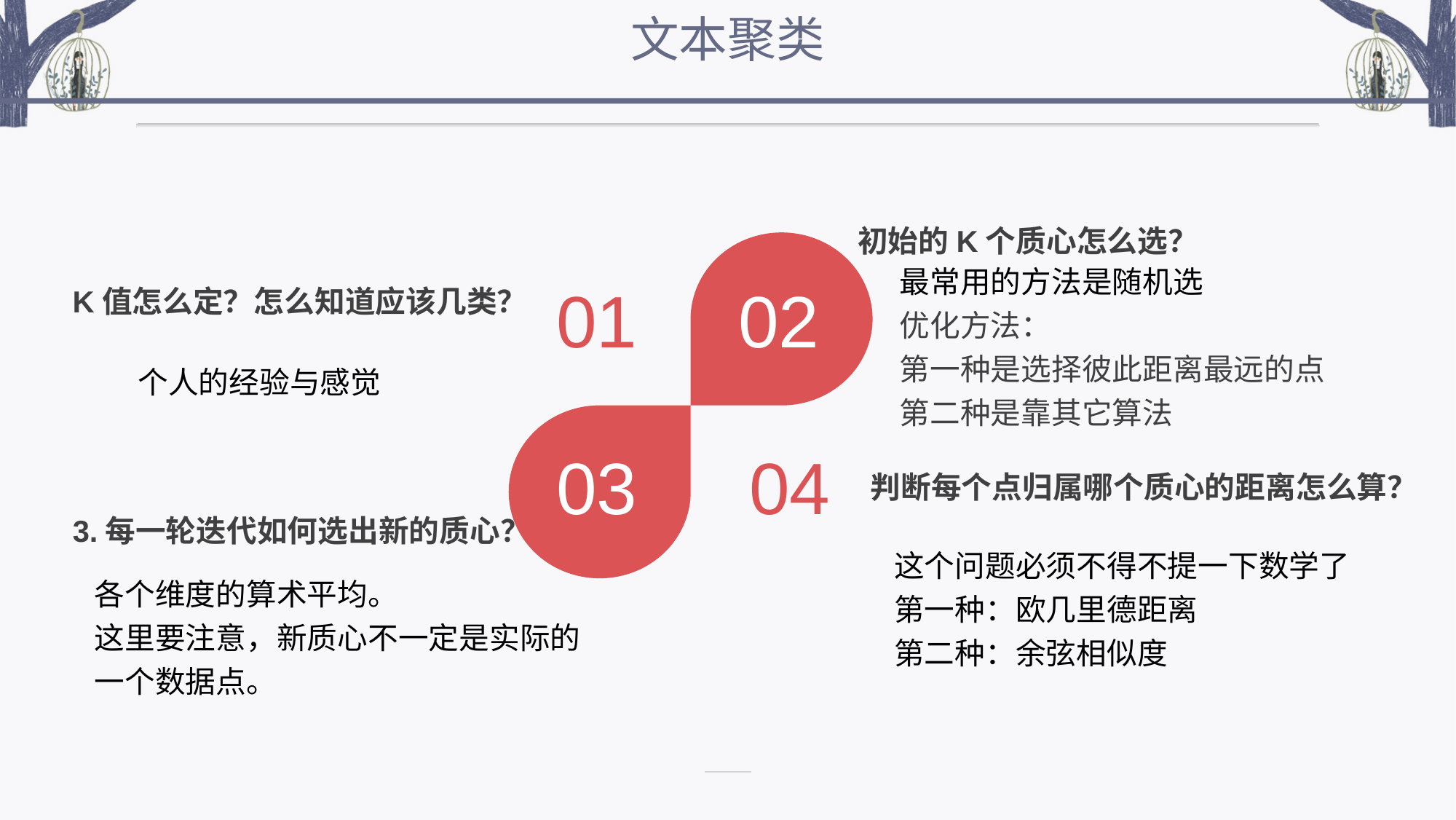

文本聚类

初始的K个质心怎么选？

最常用的方法是随机选
优化方法：
第一种是选择彼此距离最远的点
第二种是靠其它算法
01
02
K值怎么定？怎么知道应该几类？
       个人的经验与感觉

03
04
判断每个点归属哪个质心的距离怎么算？
3.每一轮迭代如何选出新的质心？
这个问题必须不得不提一下数学了
第一种：欧几里德距离
第二种：余弦相似度

各个维度的算术平均。
这里要注意，新质心不一定是实际的一个数据点。